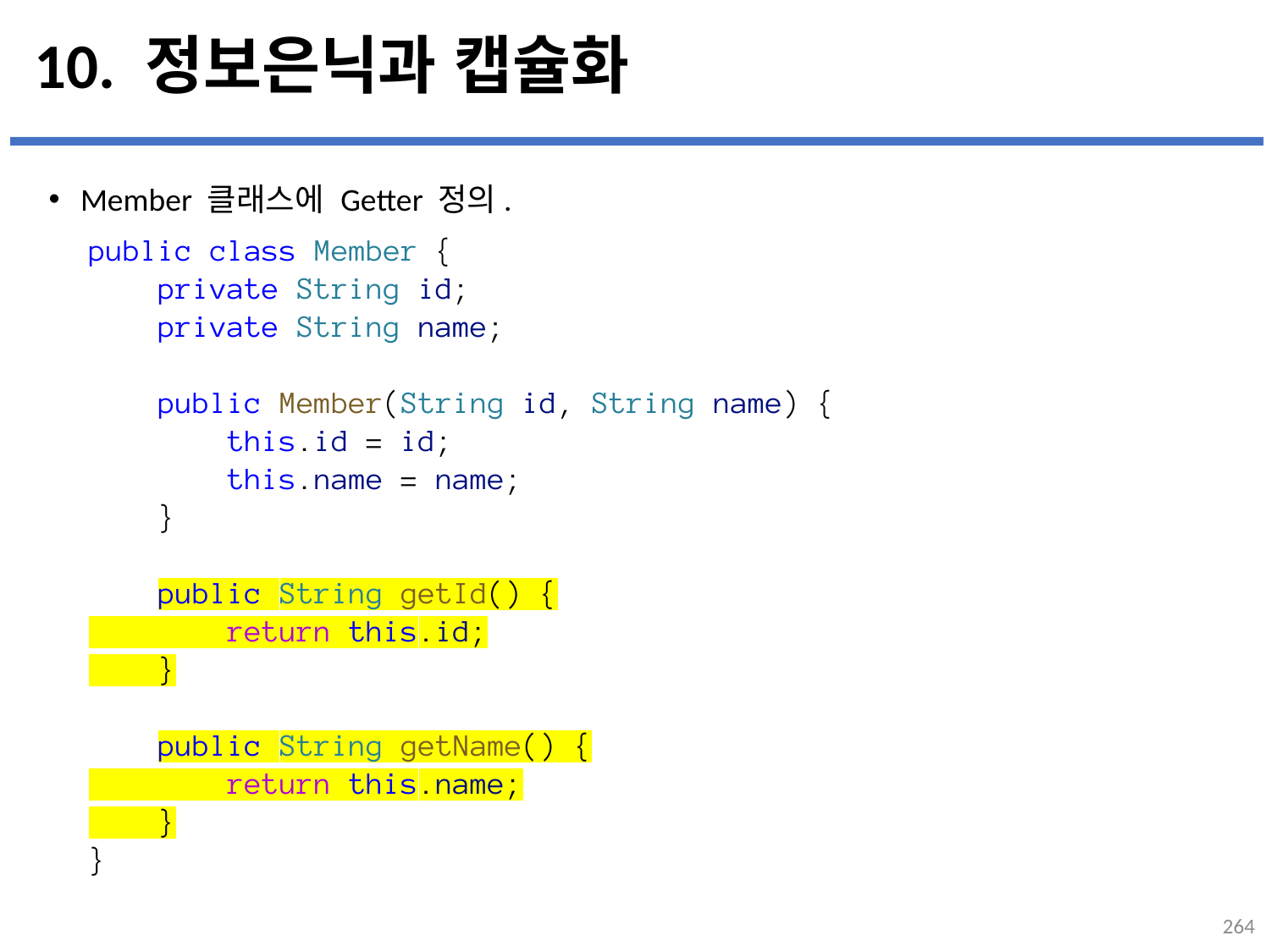

# 10. 정보은닉과 캡슐화
Member 클래스에 Getter 정의.
...

설명
public class Member {
    private String id;
    private String name;
    public Member(String id, String name) {
        this.id = id;
        this.name = name;
    }
    public String getId() {
        return this.id;
    }
    public String getName() {
        return this.name;
    }
}
264